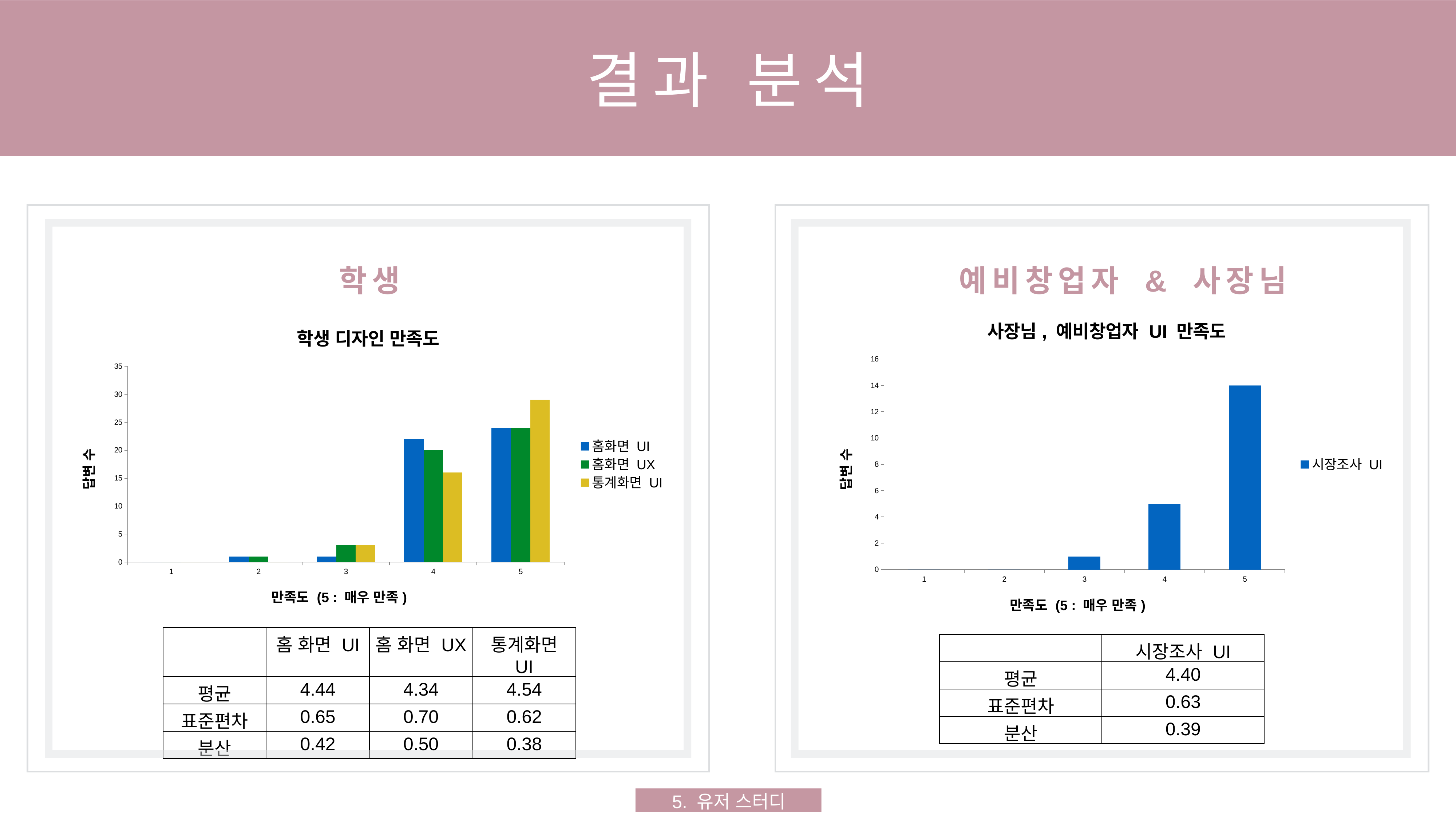

결과 분석

예비창업자 & 사장님
학생

### Chart: 사장님, 예비창업자 UI 만족도

| Category |  |
|---|---|
| 1 | 0.0 |
| 2 | 0.0 |
| 3 | 1.0 |
| 4 | 5.0 |
| 5 | 14.0 |

### Chart: 학생 디자인 만족도

| Category |  |  |  |
|---|---|---|---|
| 1 | 0.0 | 0.0 | 0.0 |
| 2 | 1.0 | 1.0 | 0.0 |
| 3 | 1.0 | 3.0 | 3.0 |
| 4 | 22.0 | 20.0 | 16.0 |
| 5 | 24.0 | 24.0 | 29.0 |
|  | 홈 화면 UI | 홈 화면 UX | 통계화면 UI |
| --- | --- | --- | --- |
| 평균 | 4.44 | 4.34 | 4.54 |
| 표준편차 | 0.65 | 0.70 | 0.62 |
| 분산 | 0.42 | 0.50 | 0.38 |
|  | 시장조사 UI |
| --- | --- |
| 평균 | 4.40 |
| 표준편차 | 0.63 |
| 분산 | 0.39 |
5. 유저 스터디